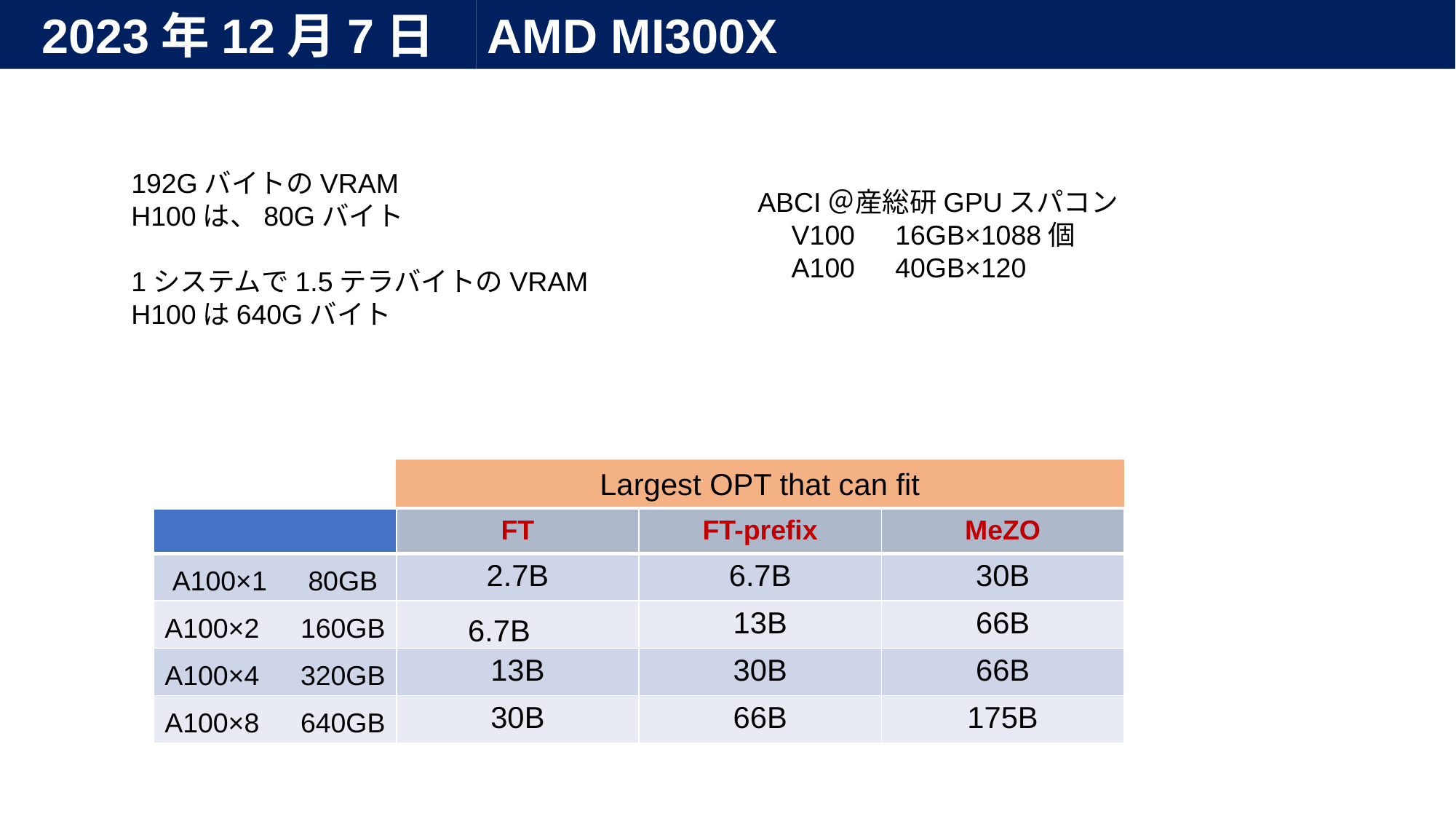

2023年12月7日
AMD MI300X
192GバイトのVRAM
H100は、80Gバイト

1システムで1.5テラバイトのVRAM
H100は640Gバイト
ABCI＠産総研GPUスパコン
　V100　16GB×1088個
　A100　40GB×120
Largest OPT that can fit
|  | FT | FT-prefix | MeZO |
| --- | --- | --- | --- |
| A100×1　80GB | 2.7B | 6.7B | 30B |
| A100×2　160GB | 6.7B | 13B | 66B |
| A100×4　320GB | 13B | 30B | 66B |
| A100×8　640GB | 30B | 66B | 175B |